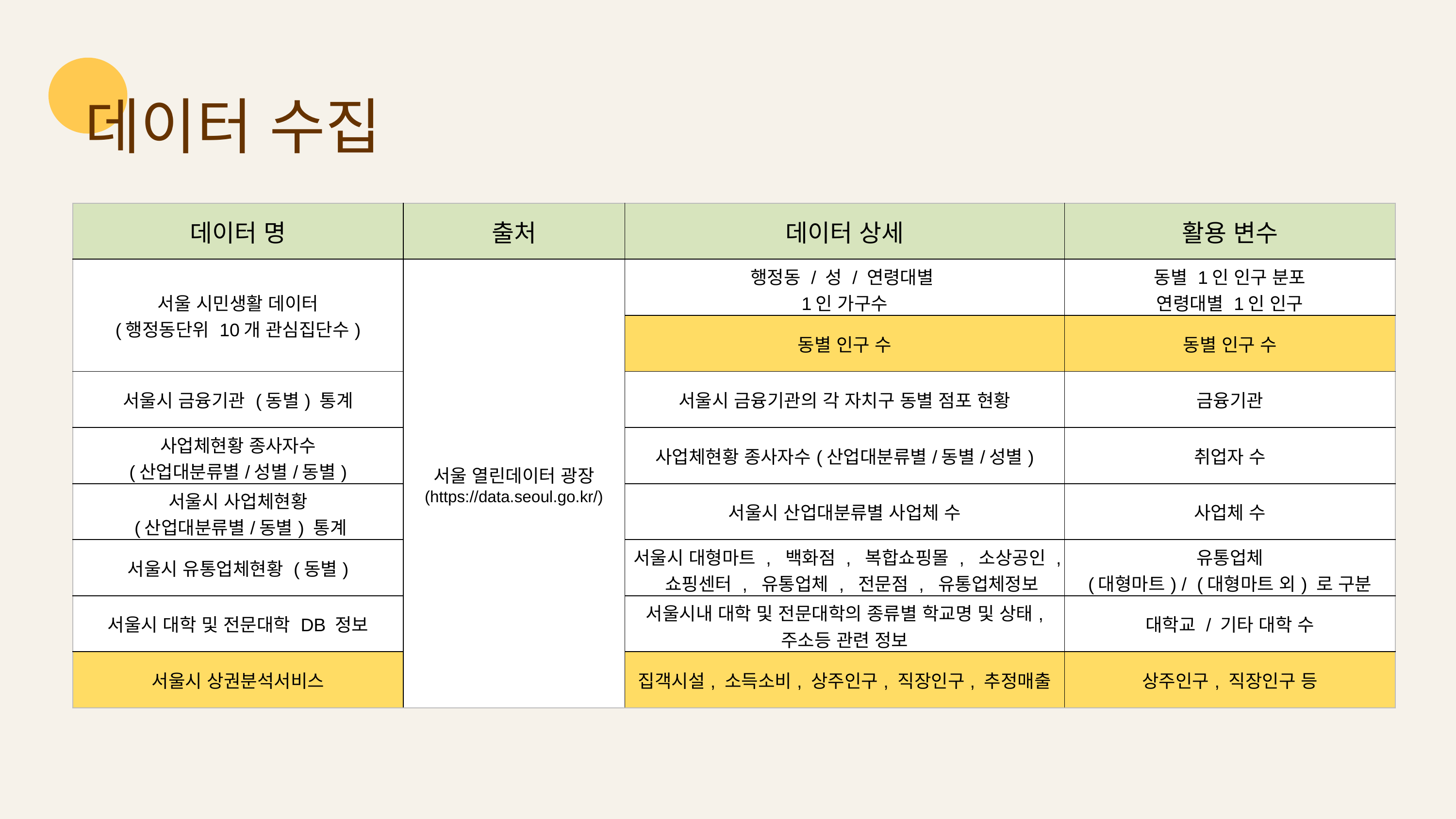

데이터 수집
| 데이터 명 | 출처 | 데이터 상세 | 활용 변수 |
| --- | --- | --- | --- |
| 서울 시민생활 데이터 (행정동단위 10개 관심집단수) | 서울 열린데이터 광장 (https://data.seoul.go.kr/) | 행정동 / 성 / 연령대별 1인 가구수 | 동별 1인 인구 분포 연령대별 1인 인구 |
|  |  | 동별 인구 수 | 동별 인구 수 |
| 서울시 금융기관 (동별) 통계 |  | 서울시 금융기관의 각 자치구 동별 점포 현황 | 금융기관 |
| 사업체현황 종사자수 (산업대분류별/성별/동별) |  | 사업체현황 종사자수(산업대분류별/동별/성별) | 취업자 수 |
| 서울시 사업체현황 (산업대분류별/동별) 통계 |  | 서울시 산업대분류별 사업체 수 | 사업체 수 |
| 서울시 유통업체현황 (동별) |  | 서울시 대형마트 ,  백화점 ,  복합쇼핑몰 ,  소상공인 ,  쇼핑센터 ,  유통업체 ,  전문점 ,  유통업체정보 | 유통업체 (대형마트) / (대형마트 외) 로 구분 |
| 서울시 대학 및 전문대학 DB 정보 |  | 서울시내 대학 및 전문대학의 종류별 학교명 및 상태, 주소등 관련 정보 | 대학교 / 기타 대학 수 |
| 서울시 상권분석서비스 |  | 집객시설, 소득소비, 상주인구, 직장인구, 추정매출 | 상주인구, 직장인구 등 |